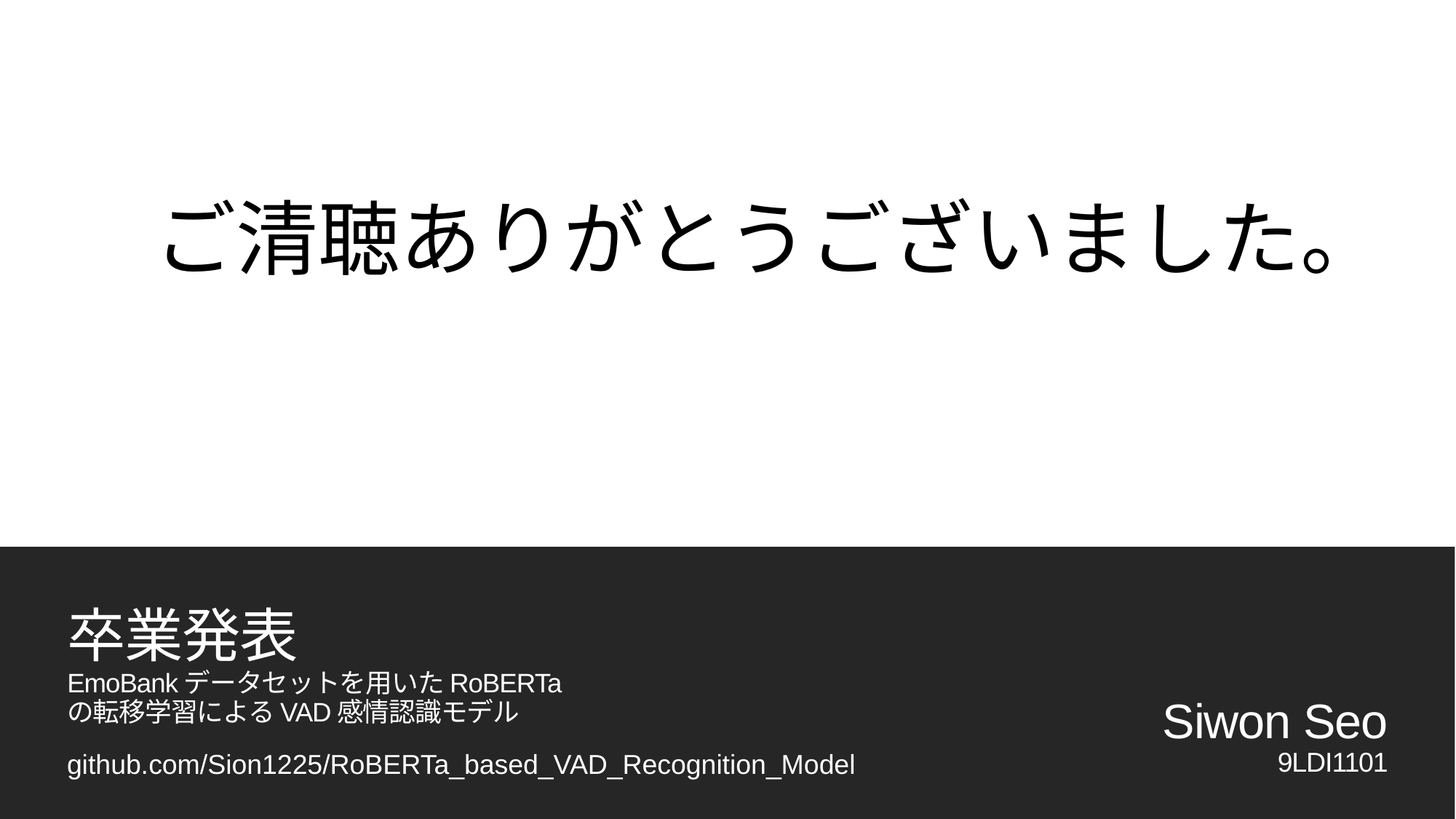

ご清聴ありがとうございました。
卒業発表
EmoBankデータセットを用いたRoBERTaの転移学習によるVAD感情認識モデル
Siwon Seo
9LDI1101
github.com/Sion1225/RoBERTa_based_VAD_Recognition_Model